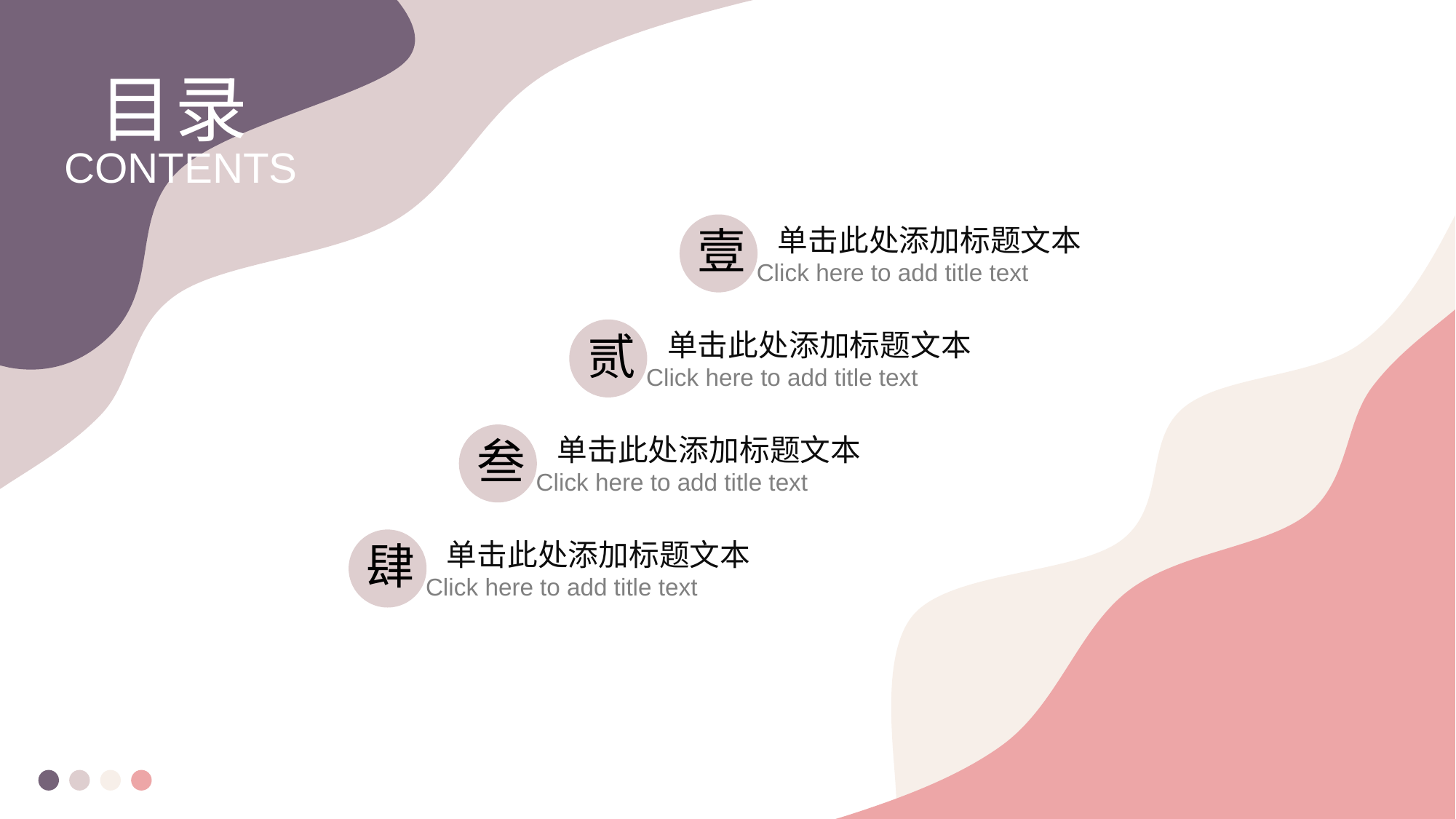

目录
CONTENTS

壹
单击此处添加标题文本
Click here to add title text

贰
单击此处添加标题文本
Click here to add title text

叁
单击此处添加标题文本
Click here to add title text

肆
单击此处添加标题文本
Click here to add title text